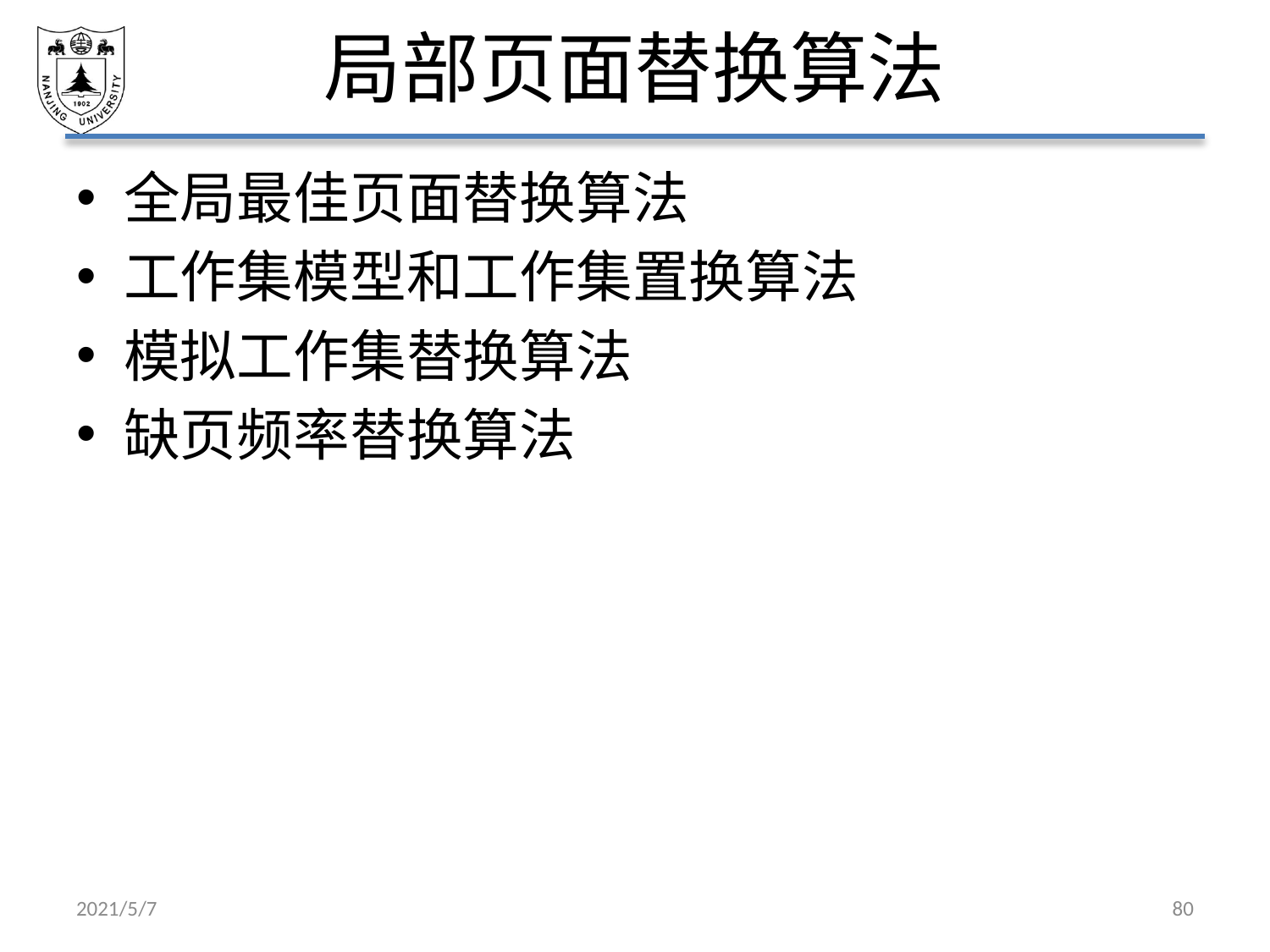

# 局部页面替换算法
全局最佳页面替换算法
工作集模型和工作集置换算法
模拟工作集替换算法
缺页频率替换算法

2021/5/7
80